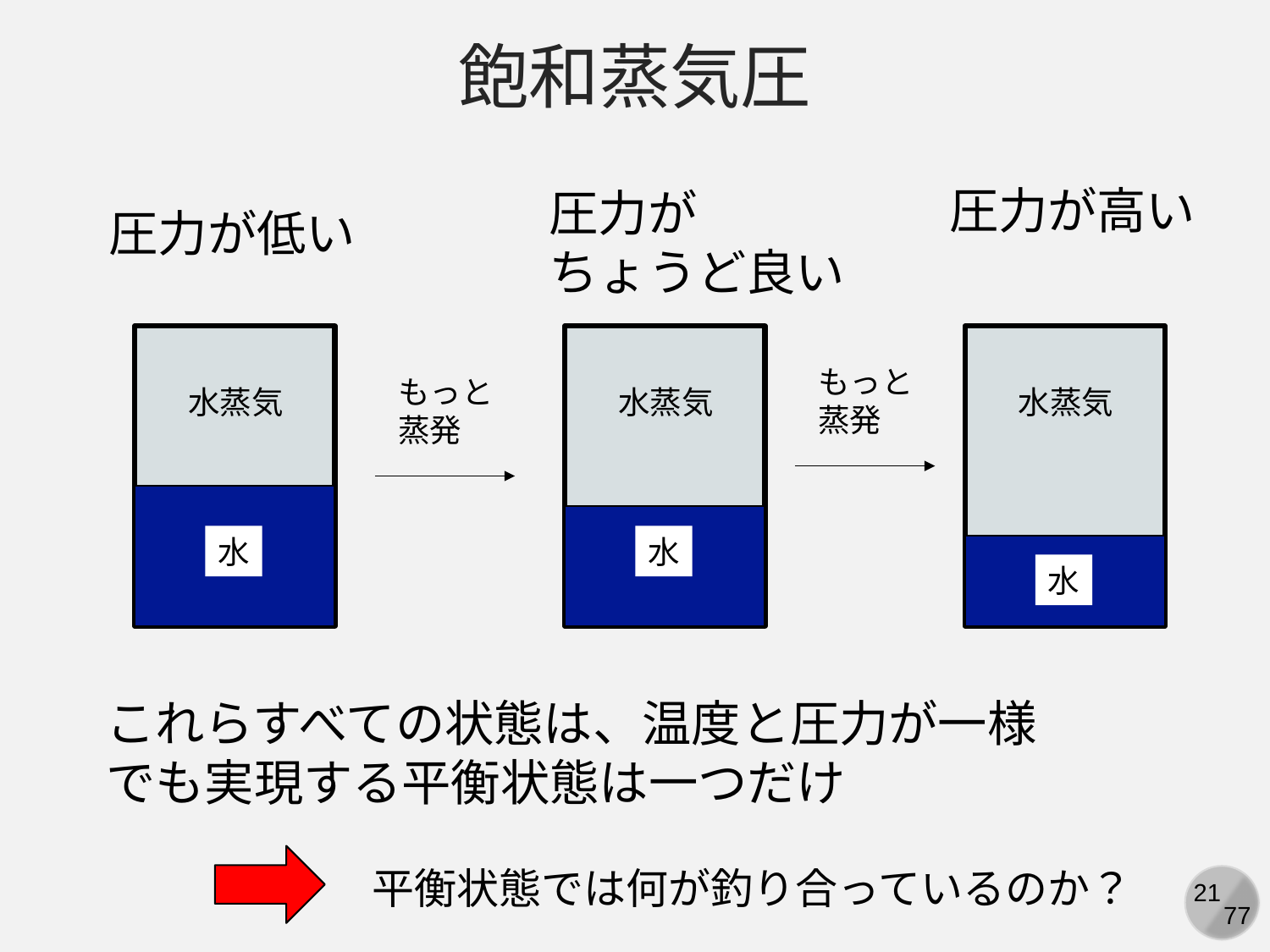

飽和蒸気圧
圧力が高い
圧力が
ちょうど良い
圧力が低い

もっと
蒸発
もっと
蒸発
水蒸気
水蒸気
水蒸気

水
水

水
これらすべての状態は、温度と圧力が一様
でも実現する平衡状態は一つだけ

平衡状態では何が釣り合っているのか？